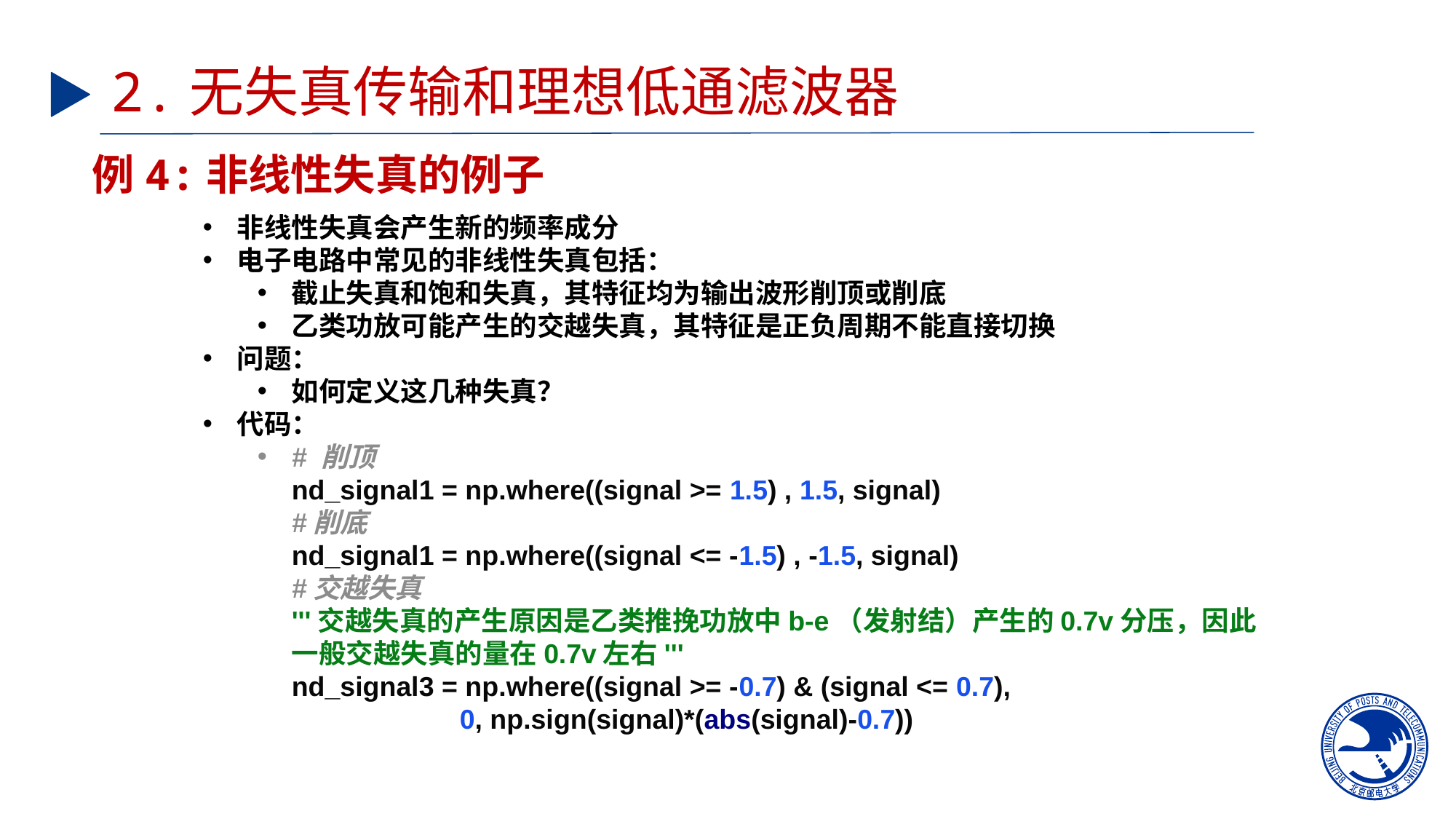

# 2.无失真传输和理想低通滤波器
例4:非线性失真的例子
非线性失真会产生新的频率成分
电子电路中常见的非线性失真包括：
截止失真和饱和失真，其特征均为输出波形削顶或削底
乙类功放可能产生的交越失真，其特征是正负周期不能直接切换
问题：
如何定义这几种失真？
代码：
# 削顶 nd_signal1 = np.where((signal >= 1.5) , 1.5, signal) #削底 nd_signal1 = np.where((signal <= -1.5) , -1.5, signal) #交越失真 '''交越失真的产生原因是乙类推挽功放中b-e（发射结）产生的0.7v分压，因此一般交越失真的量在0.7v左右''' nd_signal3 = np.where((signal >= -0.7) & (signal <= 0.7), 0, np.sign(signal)*(abs(signal)-0.7))